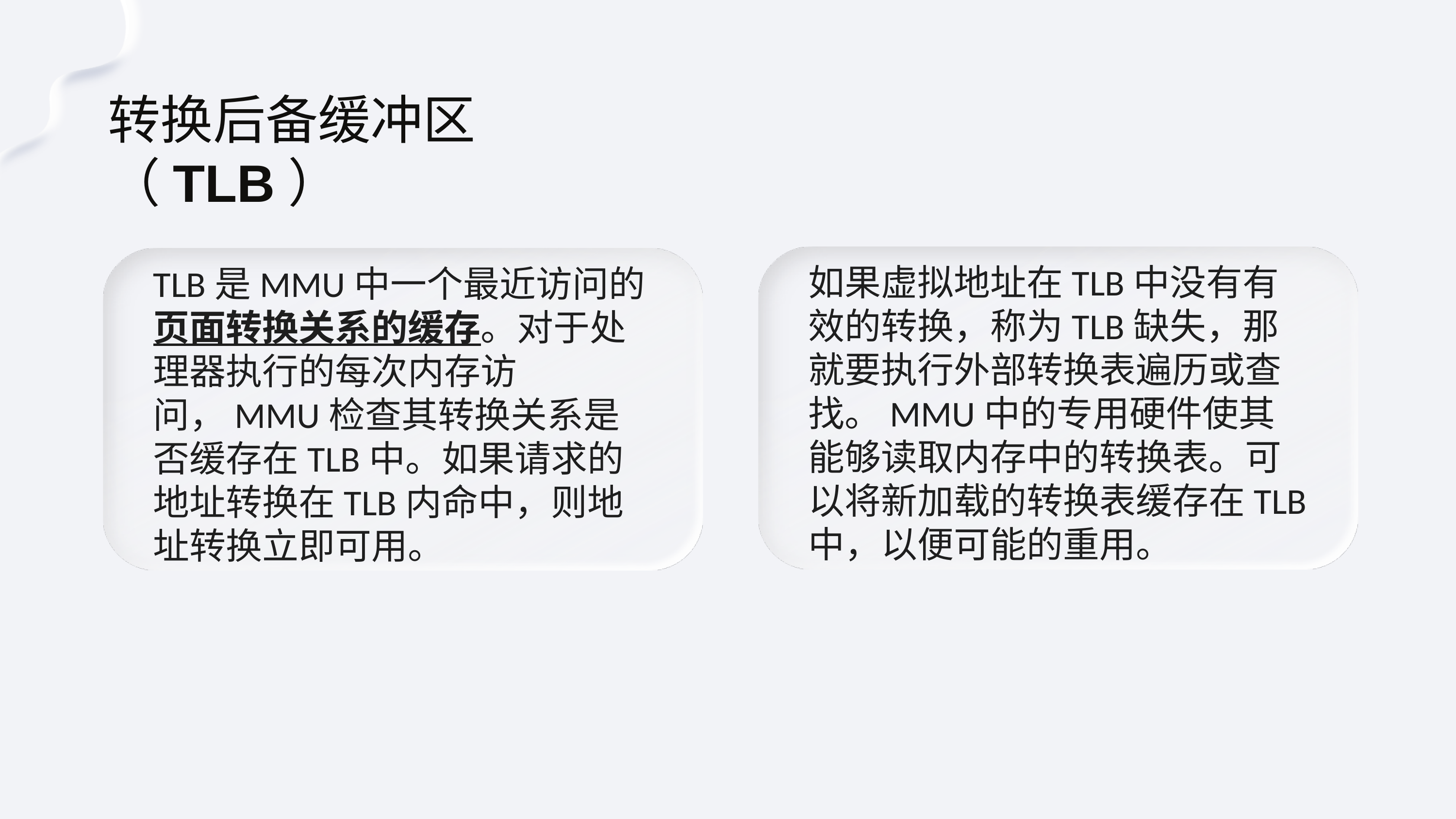

转换后备缓冲区（TLB）

如果虚拟地址在TLB中没有有效的转换，称为TLB缺失，那就要执行外部转换表遍历或查找。MMU中的专用硬件使其能够读取内存中的转换表。可以将新加载的转换表缓存在TLB中，以便可能的重用。
TLB是MMU中一个最近访问的页面转换关系的缓存。对于处理器执行的每次内存访问，MMU检查其转换关系是否缓存在TLB中。如果请求的地址转换在TLB内命中，则地址转换立即可用。